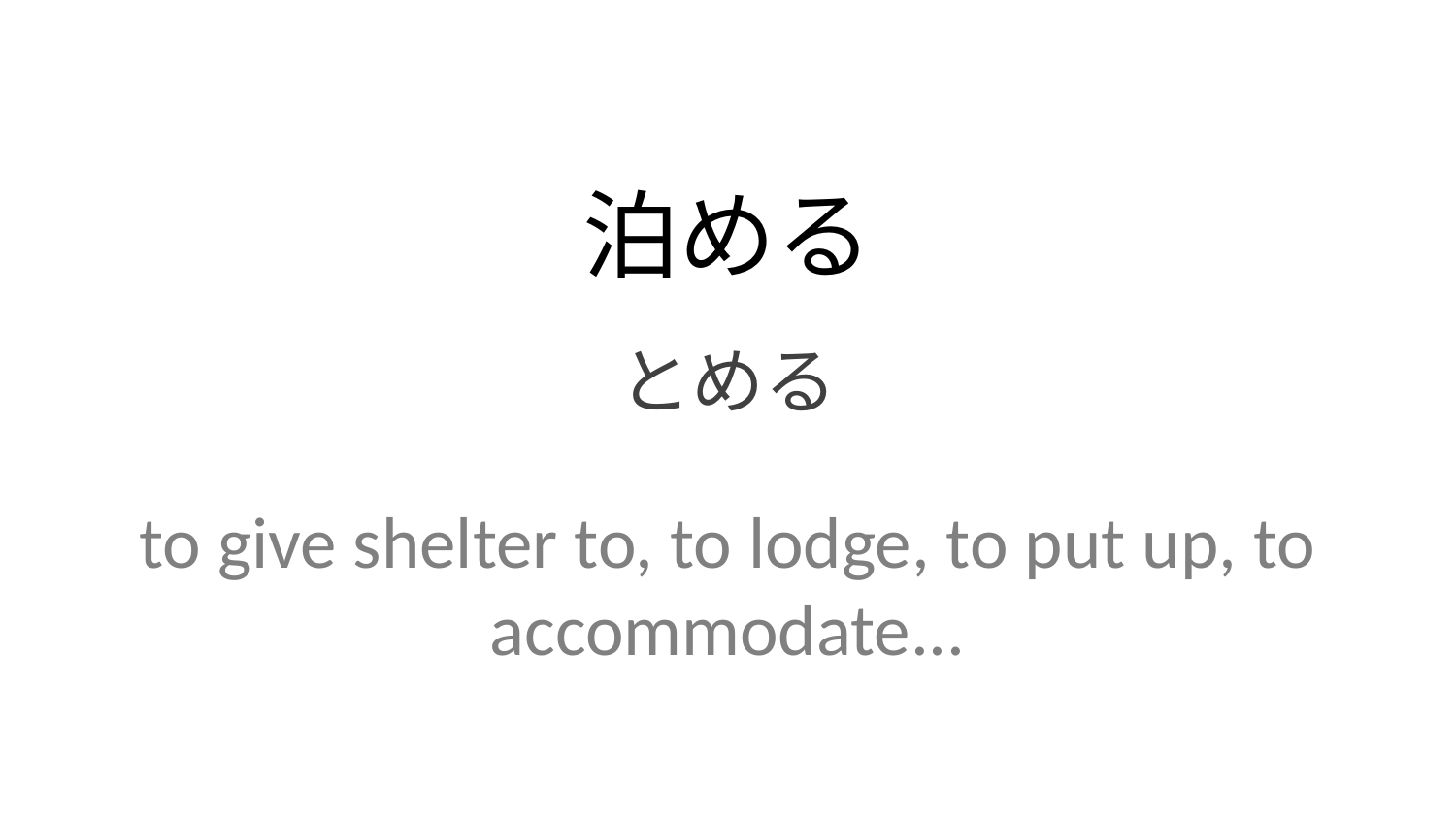

泊める

とめる
to give shelter to, to lodge, to put up, to accommodate...